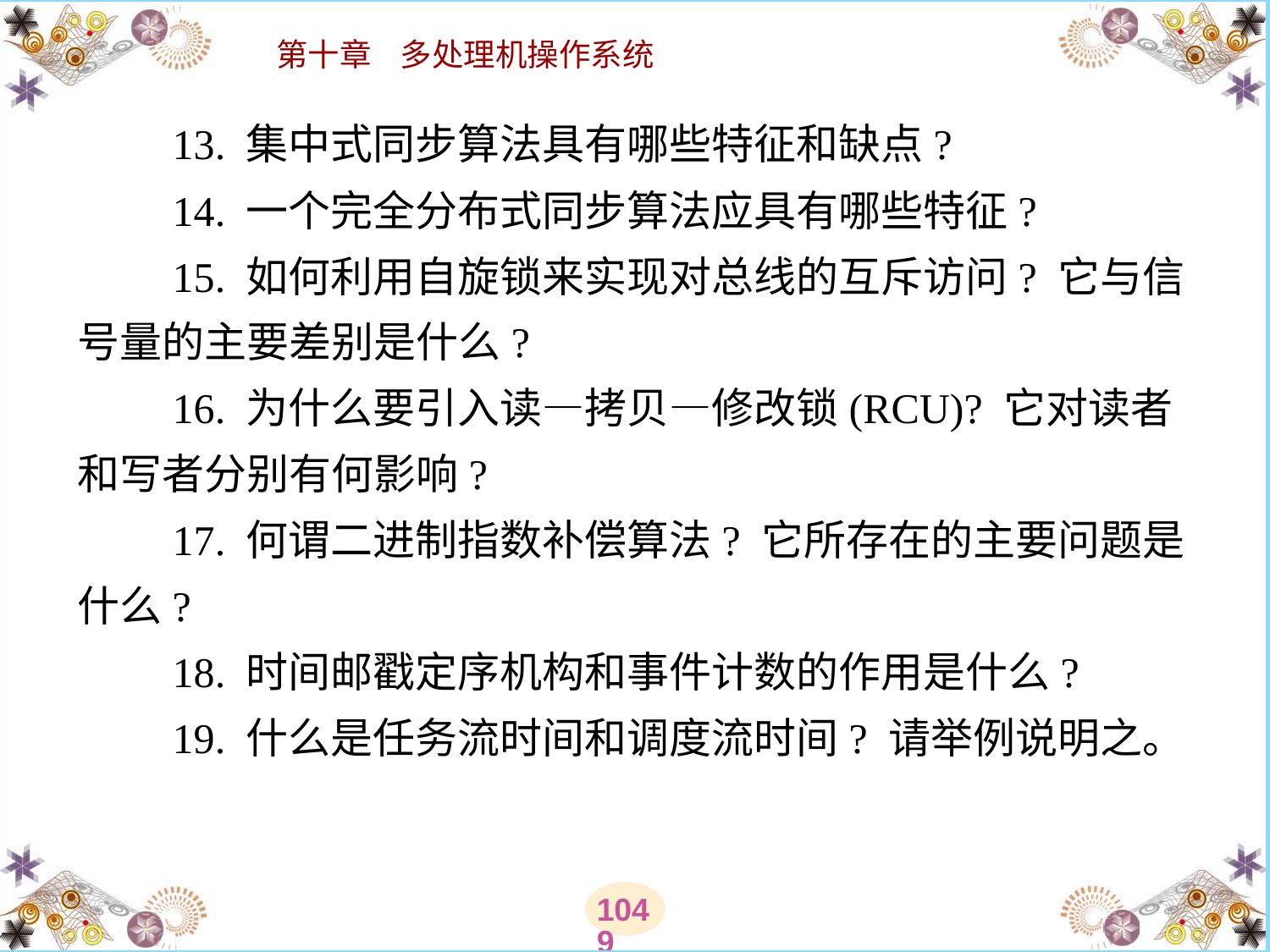

# 13. 集中式同步算法具有哪些特征和缺点? 　　14. 一个完全分布式同步算法应具有哪些特征? 　　15. 如何利用自旋锁来实现对总线的互斥访问? 它与信号量的主要差别是什么? 　　16. 为什么要引入读—拷贝—修改锁(RCU)? 它对读者和写者分别有何影响? 　　17. 何谓二进制指数补偿算法? 它所存在的主要问题是什么? 　　18. 时间邮戳定序机构和事件计数的作用是什么? 　　19. 什么是任务流时间和调度流时间? 请举例说明之。